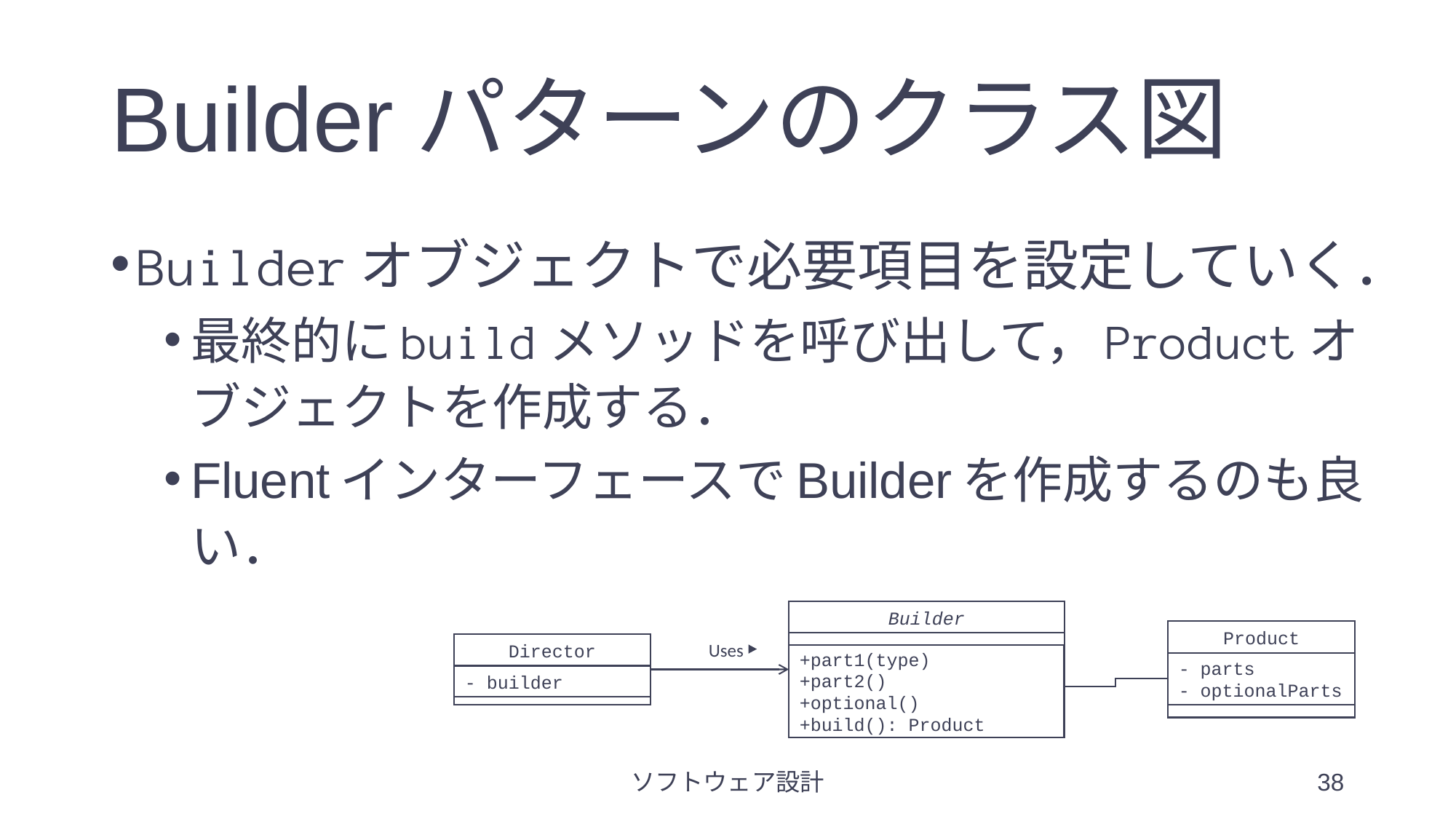

# Builderパターンのクラス図
Builderオブジェクトで必要項目を設定していく．
最終的にbuildメソッドを呼び出して，Productオブジェクトを作成する．
FluentインターフェースでBuilderを作成するのも良い．
Builder

+part1(type)
+part2()
+optional()
+build(): Product
Product
- parts
- optionalParts

Uses

Director
- builder

ソフトウェア設計
38